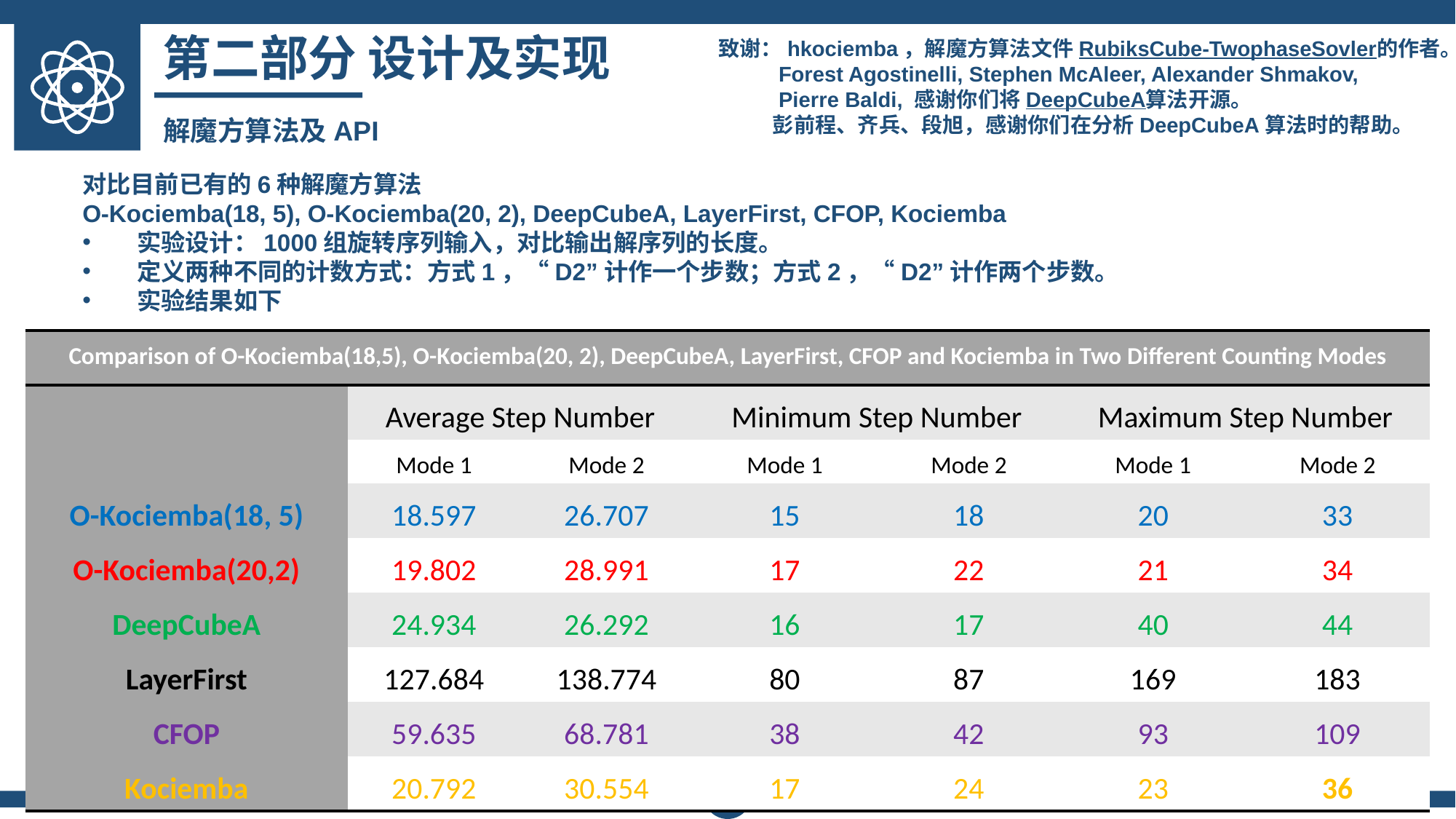

第二部分 设计及实现

致谢：hkociemba，解魔方算法文件RubiksCube-TwophaseSovler的作者。
          Forest Agostinelli, Stephen McAleer, Alexander Shmakov,
          Pierre Baldi, 感谢你们将DeepCubeA算法开源。
          彭前程、齐兵、段旭，感谢你们在分析DeepCubeA算法时的帮助。

解魔方算法及API

对比目前已有的6种解魔方算法
O-Kociemba(18, 5), O-Kociemba(20, 2), DeepCubeA, LayerFirst, CFOP, Kociemba
实验设计：1000组旋转序列输入，对比输出解序列的长度。
定义两种不同的计数方式：方式1，“D2”计作一个步数；方式2，“D2”计作两个步数。
实验结果如下

| Comparison of O-Kociemba(18,5), O-Kociemba(20, 2), DeepCubeA, LayerFirst, CFOP and Kociemba in Two Different Counting Modes |  |  |  |  |  |  |
| --- | --- | --- | --- | --- | --- | --- |
|  | Average Step Number |  | Minimum Step Number |  | Maximum Step Number |  |
|  | Mode 1 | Mode 2 | Mode 1 | Mode 2 | Mode 1 | Mode 2 |
| O-Kociemba(18, 5) | 18.597 | 26.707 | 15 | 18 | 20 | 33 |
| O-Kociemba(20,2) | 19.802 | 28.991 | 17 | 22 | 21 | 34 |
| DeepCubeA | 24.934 | 26.292 | 16 | 17 | 40 | 44 |
| LayerFirst | 127.684 | 138.774 | 80 | 87 | 169 | 183 |
| CFOP | 59.635 | 68.781 | 38 | 42 | 93 | 109 |
| Kociemba | 20.792 | 30.554 | 17 | 24 | 23 | 36 |

18